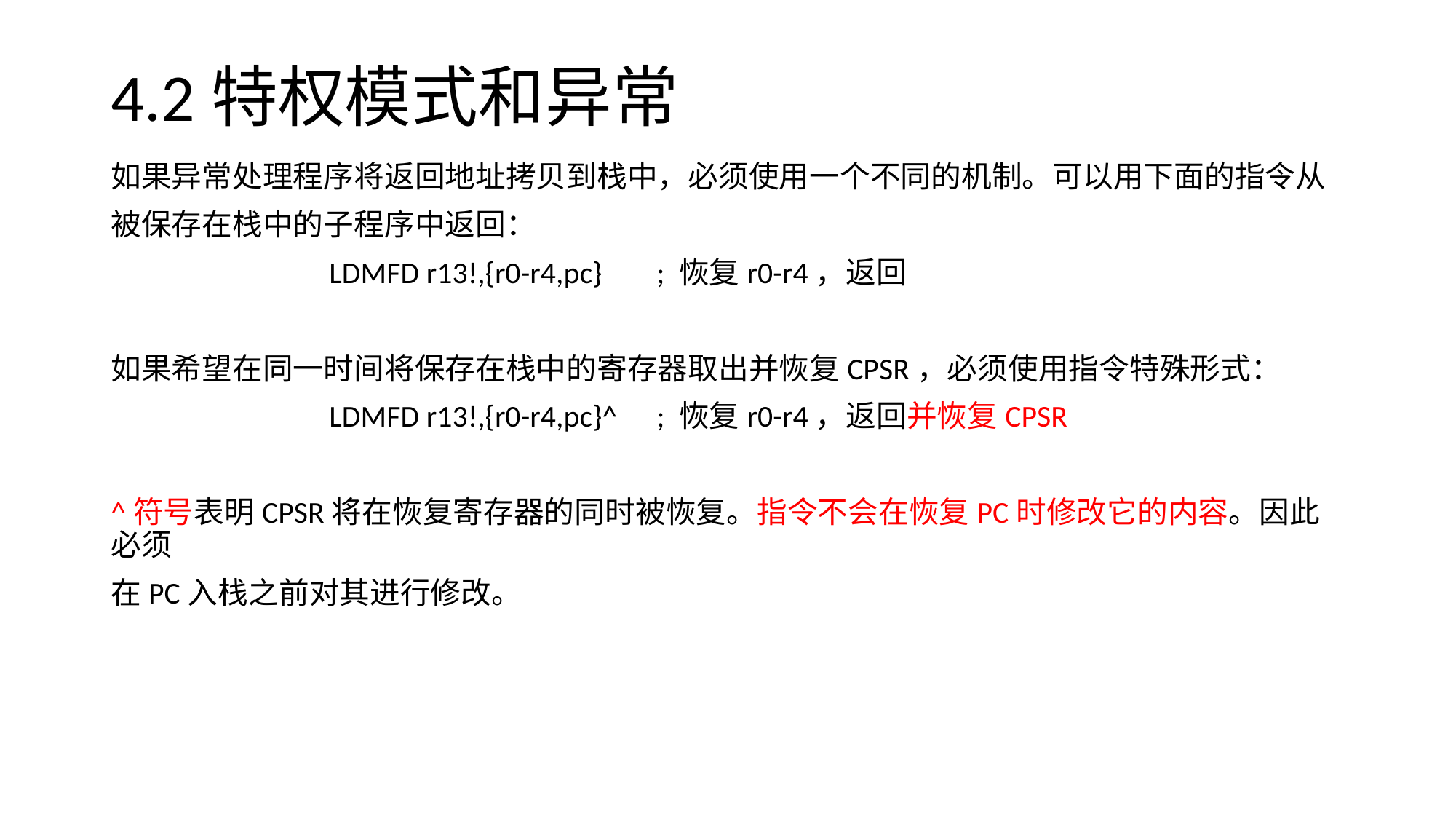

# 4.2特权模式和异常
如果异常处理程序将返回地址拷贝到栈中，必须使用一个不同的机制。可以用下面的指令从
被保存在栈中的子程序中返回：
		LDMFD r13!,{r0-r4,pc}	; 恢复r0-r4，返回

如果希望在同一时间将保存在栈中的寄存器取出并恢复CPSR，必须使用指令特殊形式：
		LDMFD r13!,{r0-r4,pc}^	; 恢复r0-r4，返回并恢复CPSR

^符号表明CPSR将在恢复寄存器的同时被恢复。指令不会在恢复PC时修改它的内容。因此必须
在PC入栈之前对其进行修改。